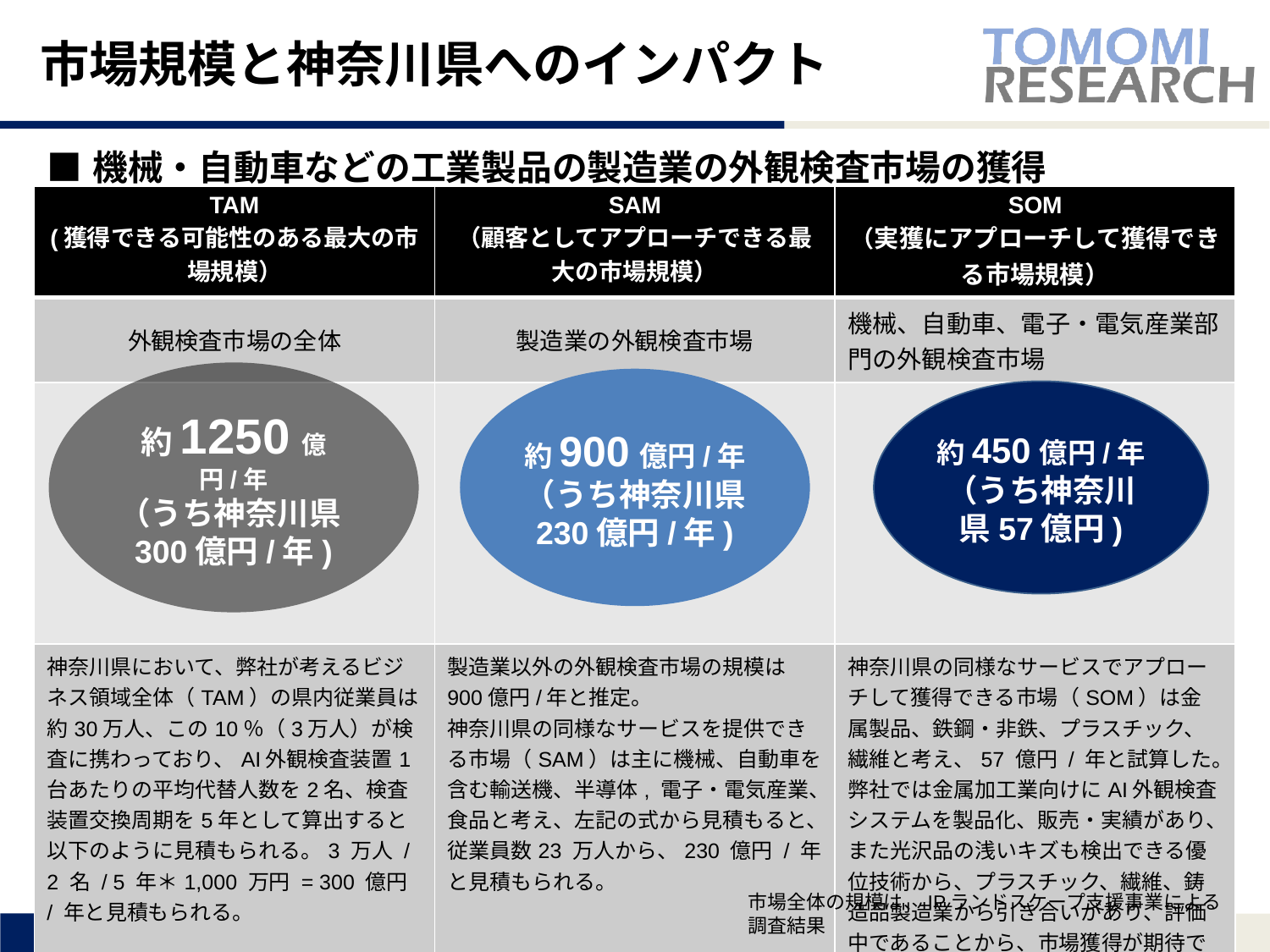

# 市場規模と神奈川県へのインパクト
■機械・自動車などの工業製品の製造業の外観検査市場の獲得
| TAM (獲得できる可能性のある最大の市場規模） | SAM （顧客としてアプローチできる最大の市場規模） | SOM （実獲にアプローチして獲得できる市場規模） |
| --- | --- | --- |
| 外観検査市場の全体 | 製造業の外観検査市場 | 機械、自動車、電子・電気産業部門の外観検査市場 |
|  |  |  |
| 神奈川県において、弊社が考えるビジネス領域全体（TAM）の県内従業員は約30万人、この10％（3万人）が検査に携わっており、AI外観検査装置1台あたりの平均代替人数を2名、検査装置交換周期を5年として算出すると以下のように見積もられる。3 万人 / 2 名 / 5 年＊1,000 万円 = 300 億円 / 年と見積もられる。 | 製造業以外の外観検査市場の規模は900億円/年と推定。 神奈川県の同様なサービスを提供できる市場（SAM）は主に機械、自動車を含む輸送機、半導体, 電子・電気産業、食品と考え、左記の式から見積もると、従業員数23 万人から、230 億円 / 年と見積もられる。 | 神奈川県の同様なサービスでアプローチして獲得できる市場（SOM）は金属製品、鉄鋼・非鉄、プラスチック、繊維と考え、57 億円 / 年と試算した。 弊社では金属加工業向けにAI外観検査システムを製品化、販売・実績があり、また光沢品の浅いキズも検出できる優位技術から、プラスチック、繊維、鋳造品製造業から引き合いがあり、評価中であることから、市場獲得が期待できる。 |
約1250億円/年
（うち神奈川県300億円/年)
約900億円/年
（うち神奈川県230億円/年)
約450億円/年
（うち神奈川県57億円)
市場全体の規模は、IPランドスケープ支援事業による調査結果
11